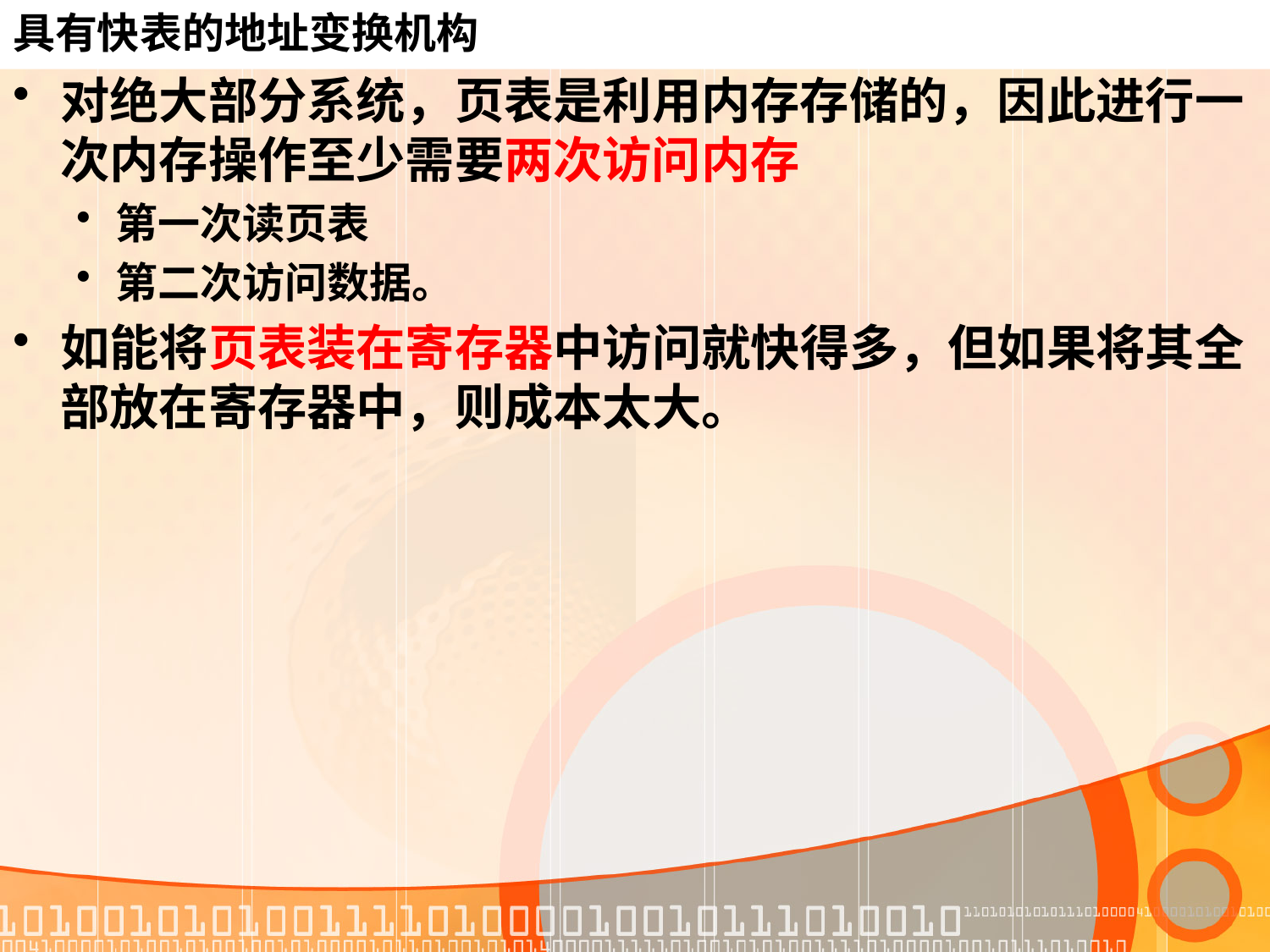

# 具有快表的地址变换机构
对绝大部分系统，页表是利用内存存储的，因此进行一次内存操作至少需要两次访问内存
第一次读页表
第二次访问数据。
如能将页表装在寄存器中访问就快得多，但如果将其全部放在寄存器中，则成本太大。